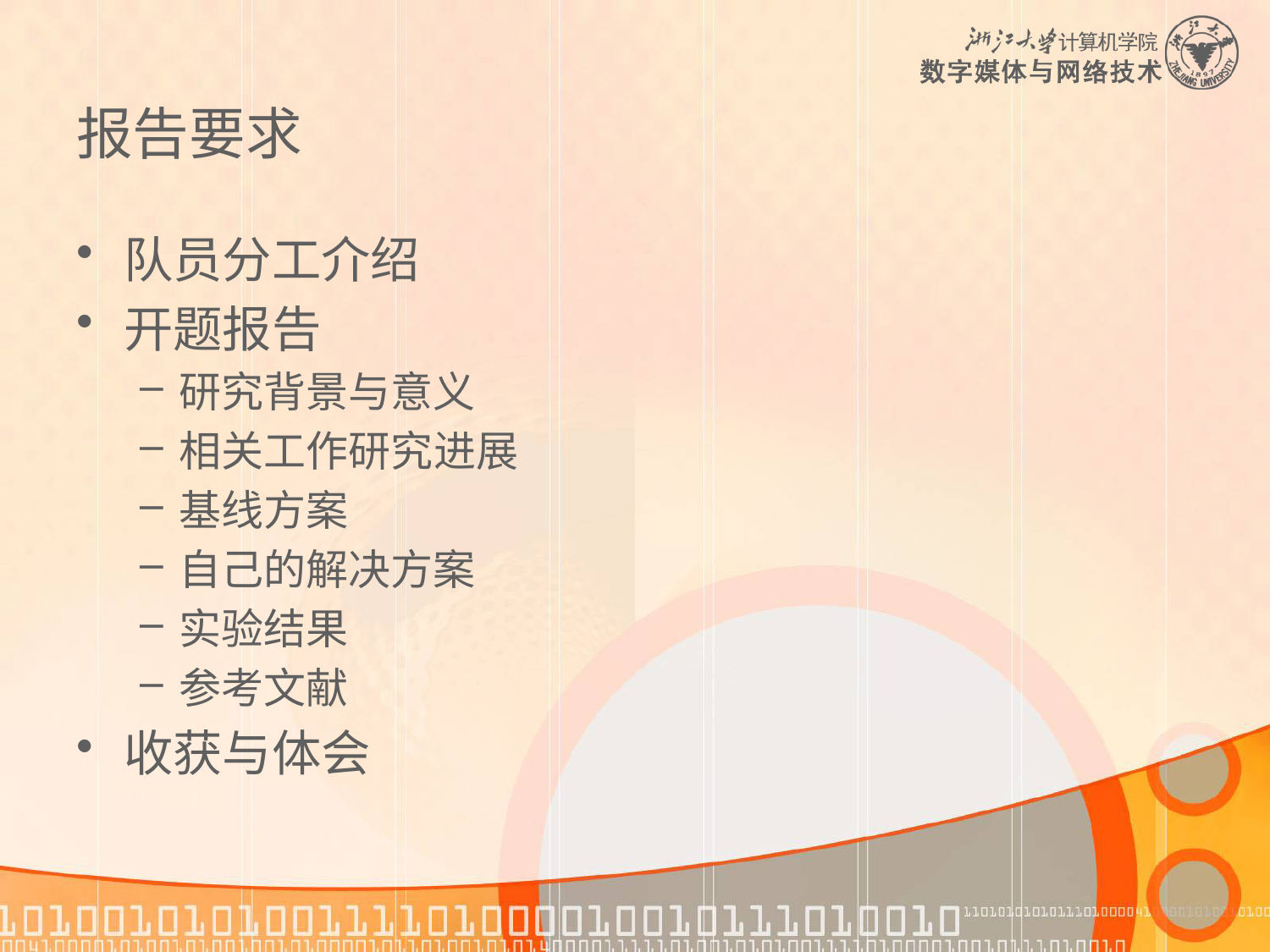

# 报告要求
队员分工介绍
开题报告
研究背景与意义
相关工作研究进展
基线方案
自己的解决方案
实验结果
参考文献
收获与体会